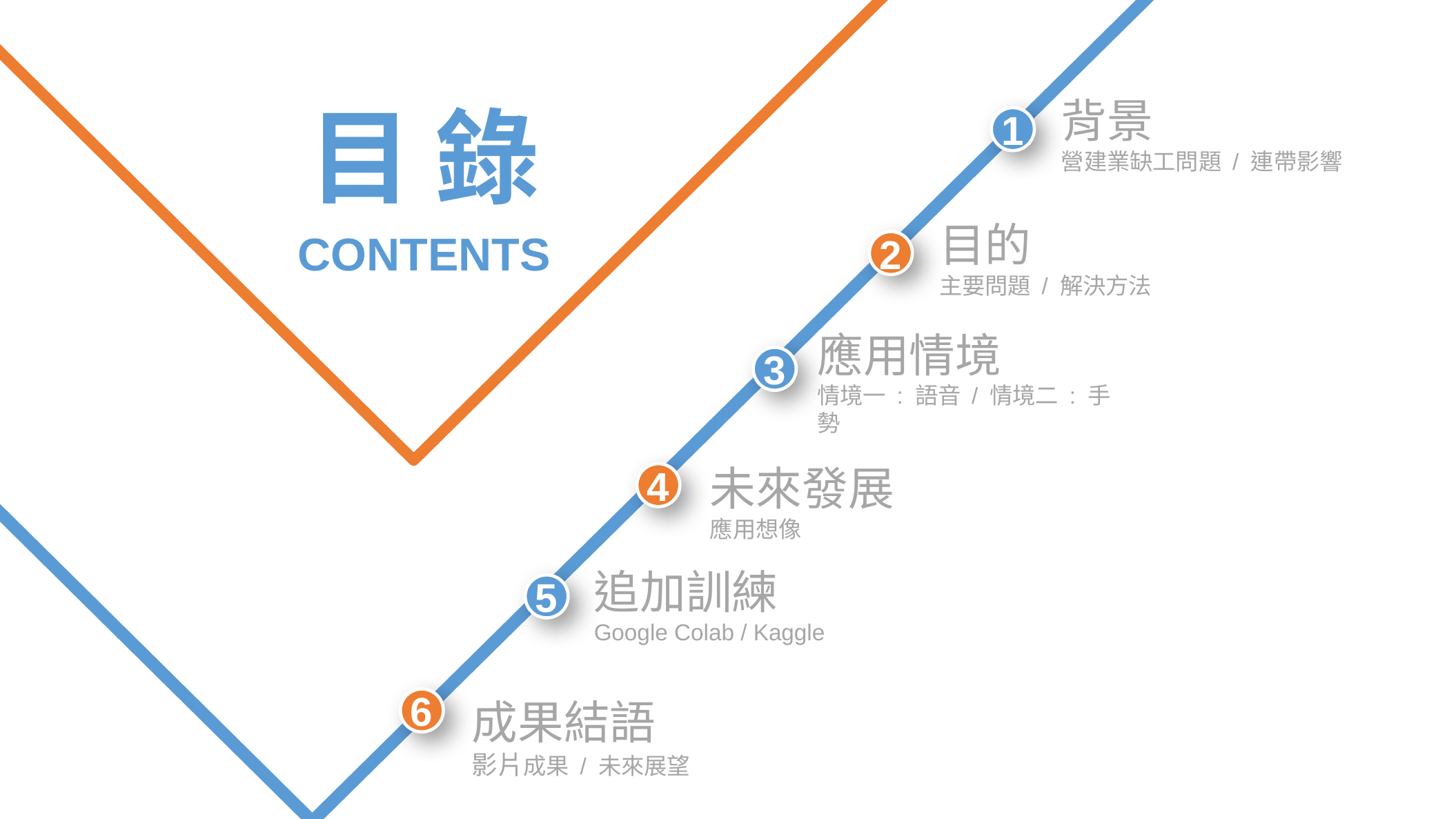

目 錄
背景
營建業缺工問題 / 連帶影響
1
目的
主要問題 / 解決方法
CONTENTS
2
應用情境
情境一 : 語音 / 情境二 : 手勢
3
未來發展
應用想像
4
追加訓練
Google Colab / Kaggle

5
6
成果結語
影片成果 / 未來展望